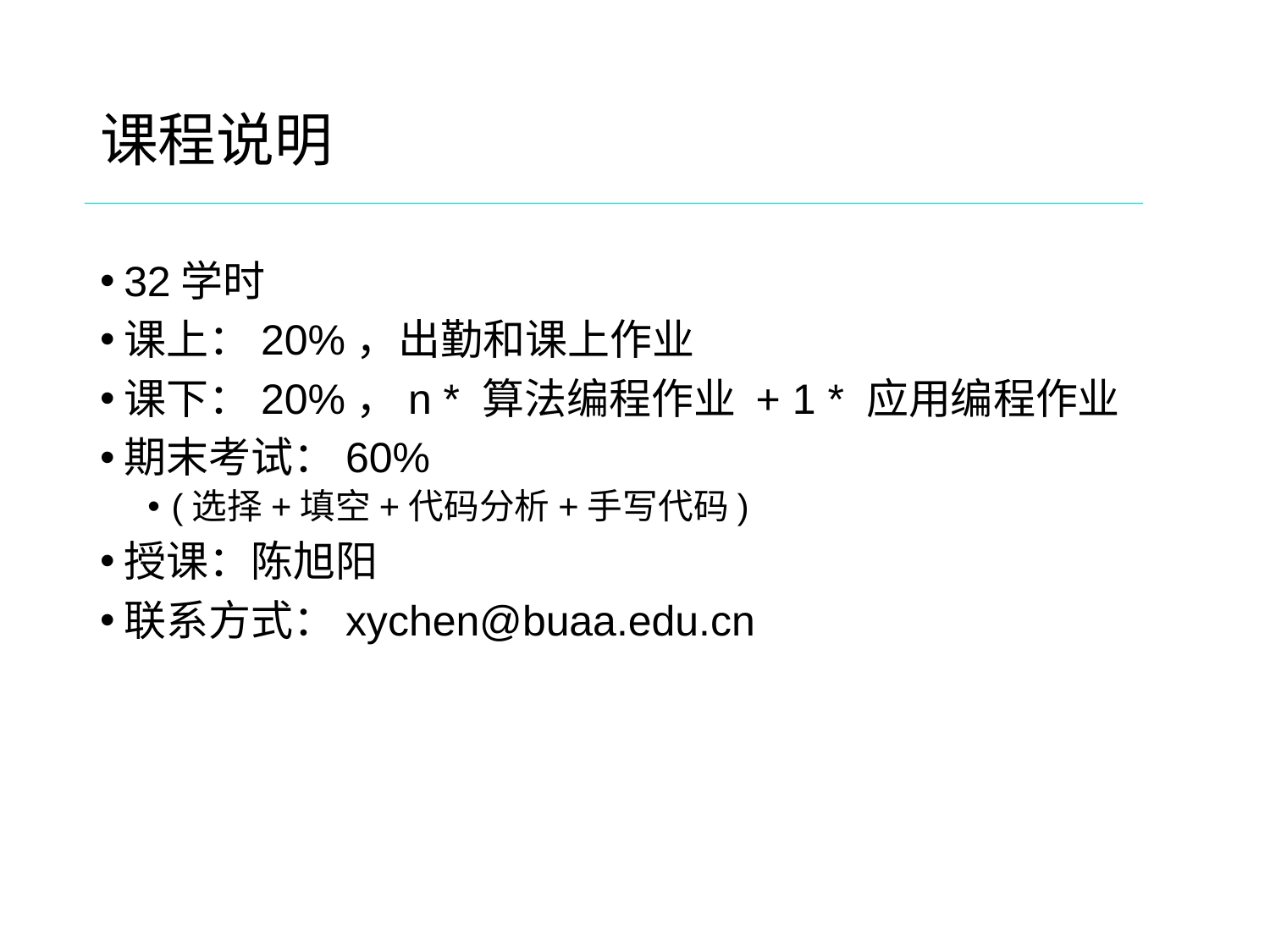

# 课程说明

32学时
课上：20%，出勤和课上作业
课下：20%，n * 算法编程作业 + 1 * 应用编程作业
期末考试：60%
(选择+填空+代码分析+手写代码)
授课：陈旭阳
联系方式：xychen@buaa.edu.cn